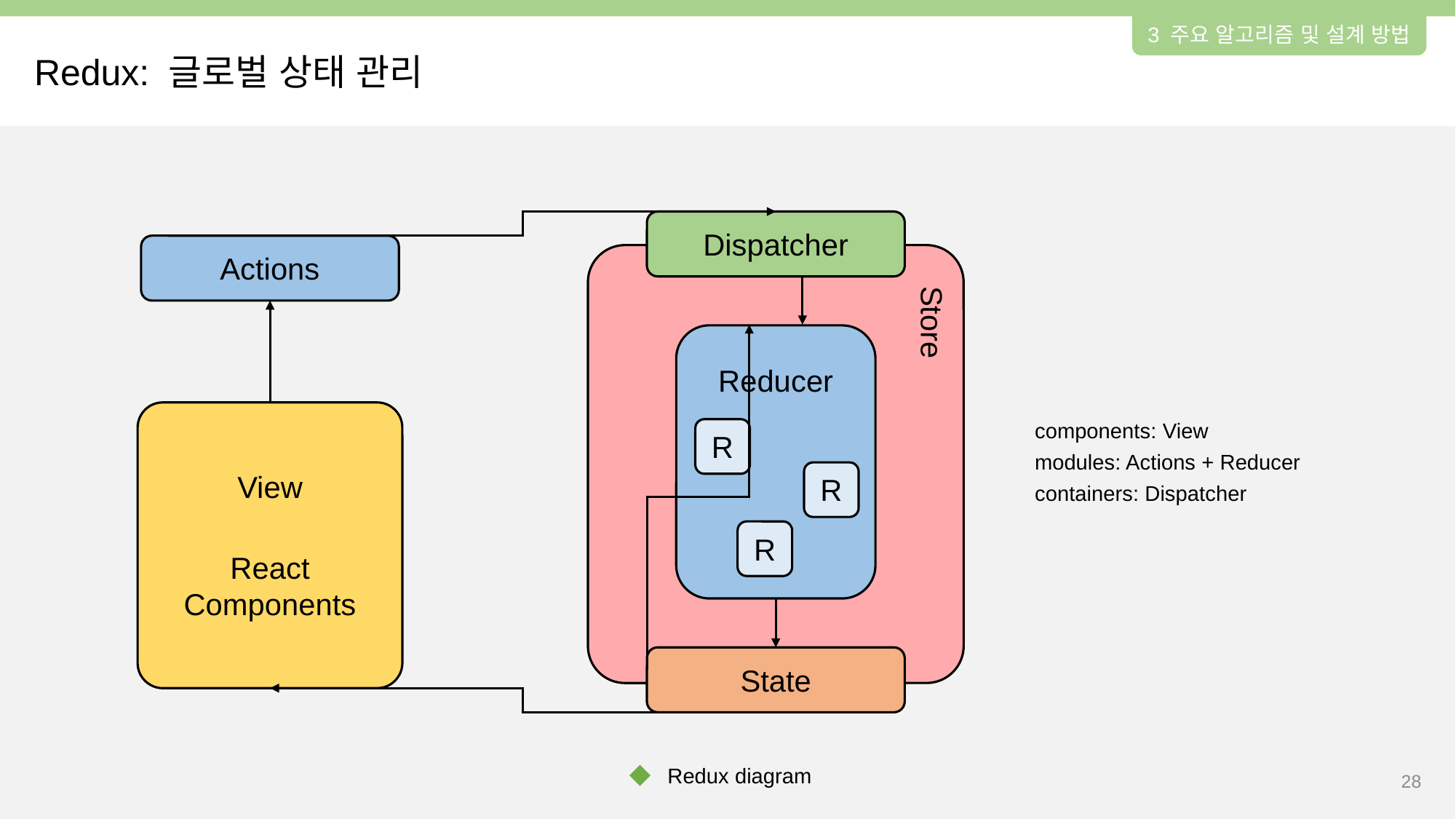

3 주요 알고리즘 및 설계 방법
Redux: 글로벌 상태 관리

Dispatcher

Store

Reducer

R

R

R

State

Actions

View
React
Components
components: View
modules: Actions + Reducer
containers: Dispatcher
Redux diagram

28